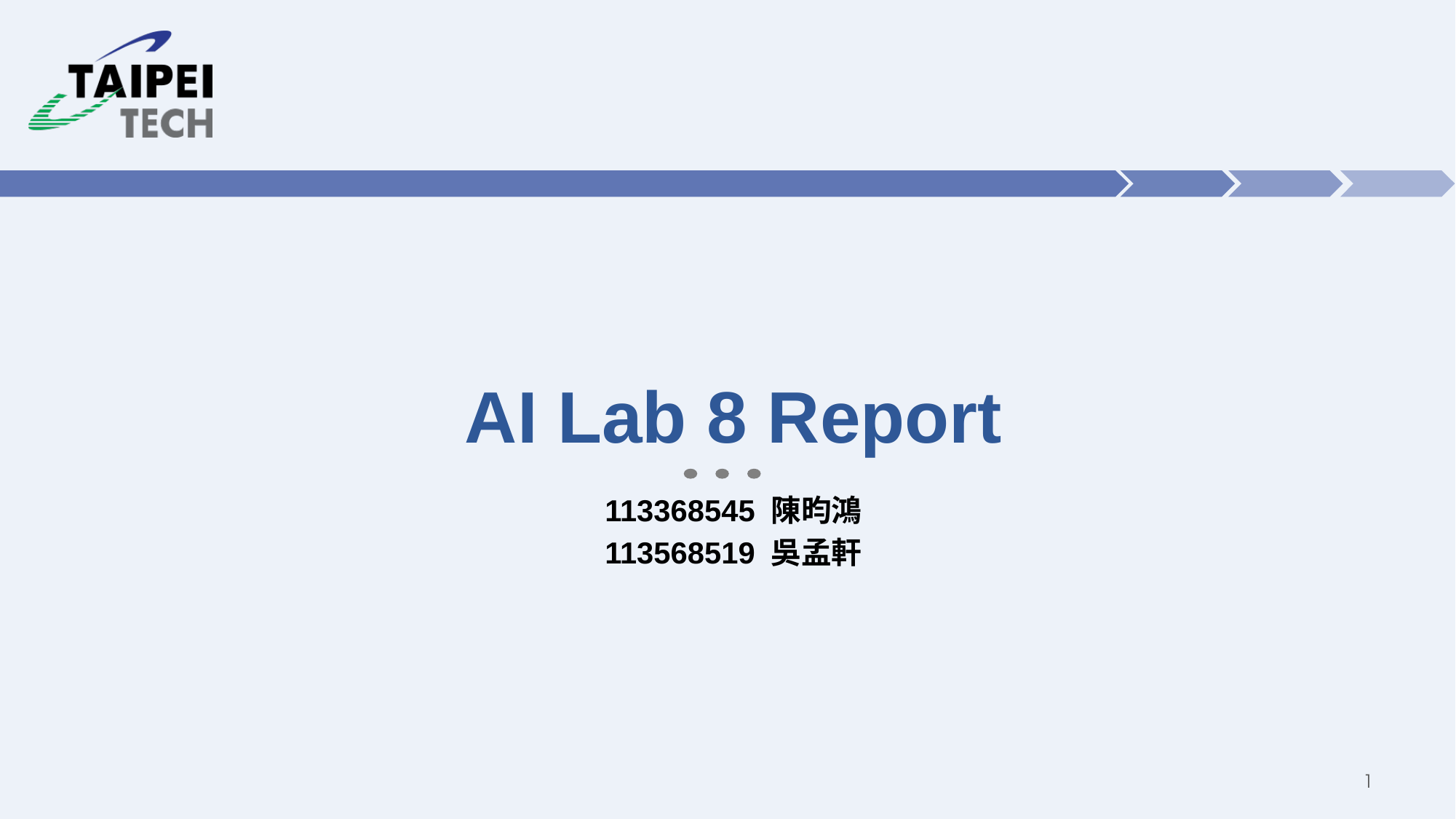

# AI Lab 8 Report
113368545 陳昀鴻
113568519 吳孟軒
1